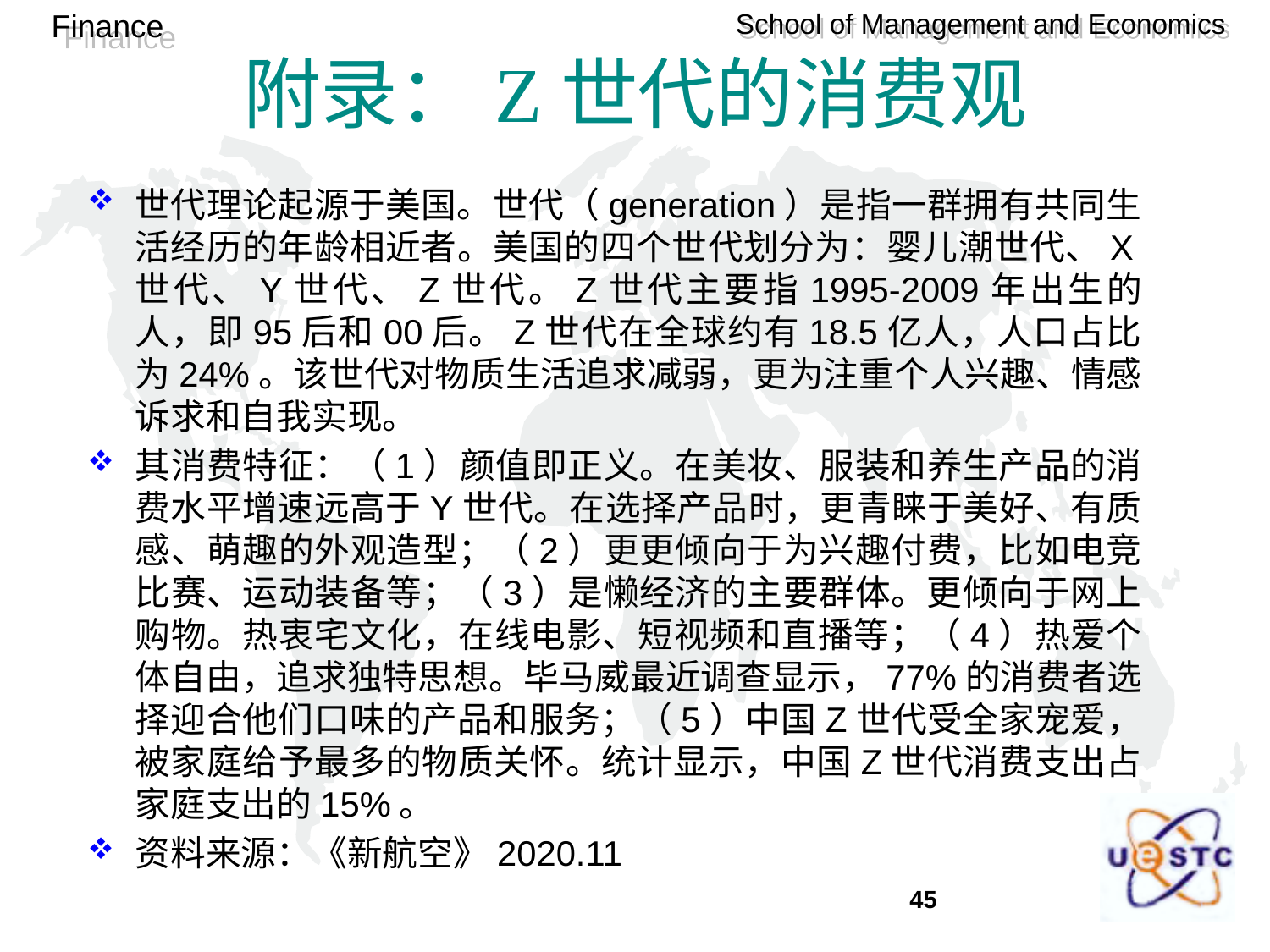

# 附录：Z世代的消费观
世代理论起源于美国。世代（generation）是指一群拥有共同生活经历的年龄相近者。美国的四个世代划分为：婴儿潮世代、X世代、Y世代、Z世代。Z世代主要指1995-2009年出生的人，即95后和00后。Z世代在全球约有18.5亿人，人口占比为24%。该世代对物质生活追求减弱，更为注重个人兴趣、情感诉求和自我实现。
其消费特征：（1）颜值即正义。在美妆、服装和养生产品的消费水平增速远高于Y世代。在选择产品时，更青睐于美好、有质感、萌趣的外观造型；（2）更更倾向于为兴趣付费，比如电竞比赛、运动装备等；（3）是懒经济的主要群体。更倾向于网上购物。热衷宅文化，在线电影、短视频和直播等；（4）热爱个体自由，追求独特思想。毕马威最近调查显示，77%的消费者选择迎合他们口味的产品和服务；（5）中国Z世代受全家宠爱，被家庭给予最多的物质关怀。统计显示，中国Z世代消费支出占家庭支出的15%。
资料来源：《新航空》2020.11